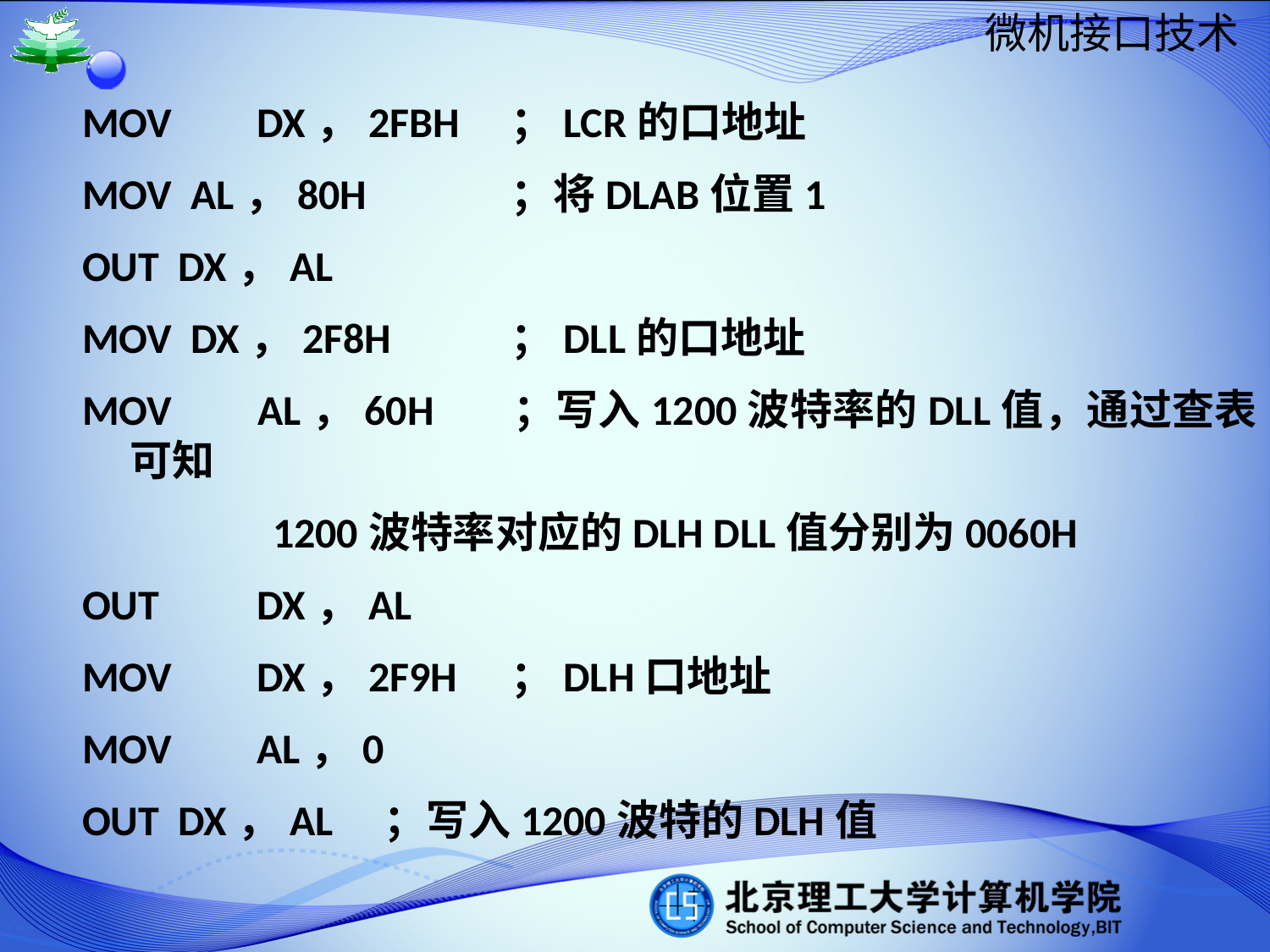

MOV	DX，2FBH   	；LCR的口地址
MOV  AL，80H  	；将DLAB位置1
OUT  DX，AL
MOV  DX，2F8H 	；DLL的口地址
MOV  	AL，60H 	；写入1200波特率的DLL值，通过查表可知
                    1200波特率对应的DLH DLL值分别为0060H
OUT  	DX，AL
MOV  	DX，2F9H  	；DLH口地址
MOV	AL，0
OUT  DX，AL 	；写入1200波特的DLH值